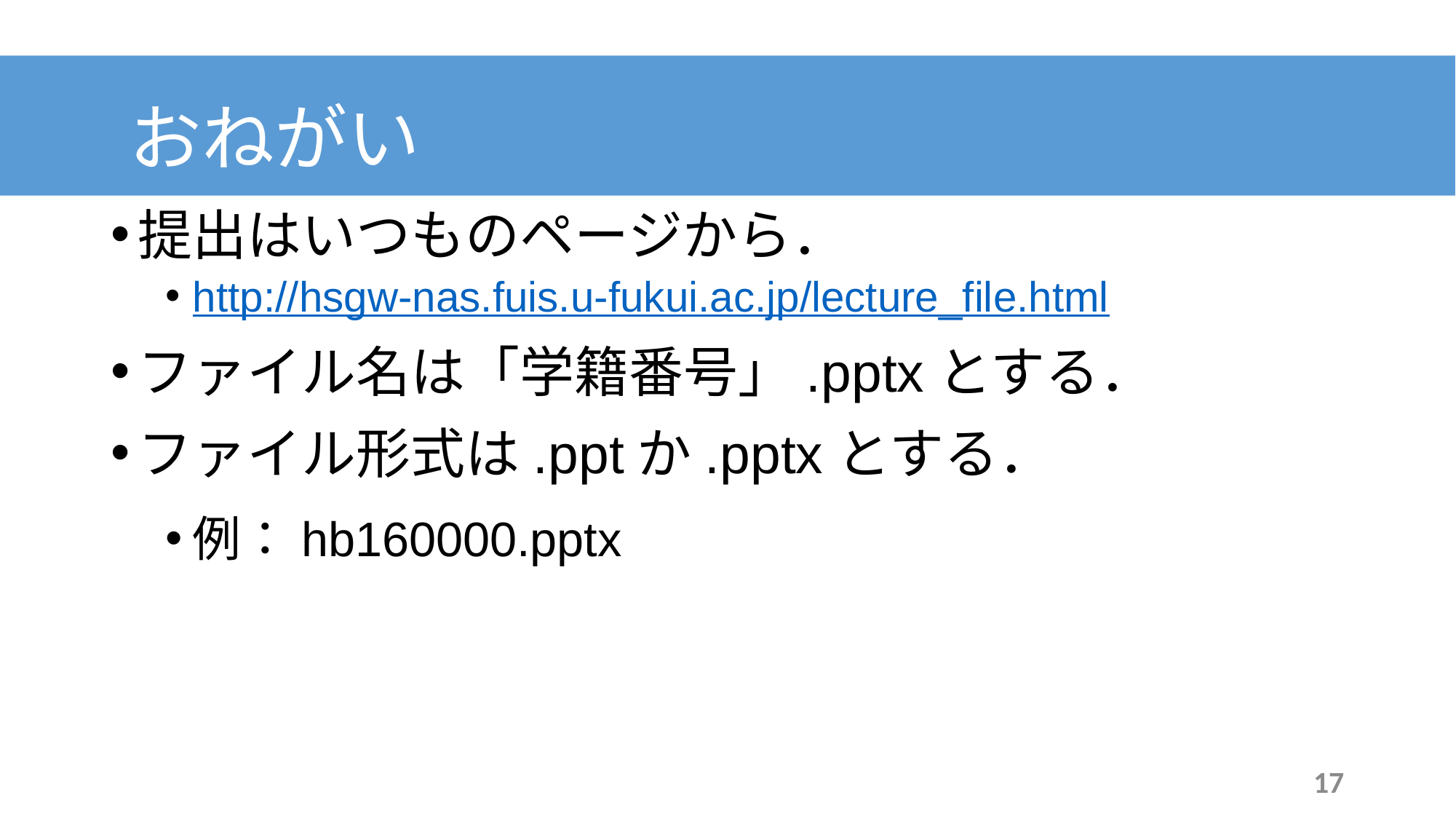

おねがい
提出はいつものページから．
http://hsgw-nas.fuis.u-fukui.ac.jp/lecture_file.html
ファイル名は「学籍番号」.pptxとする．
ファイル形式は.pptか.pptxとする．
例：hb160000.pptx

17